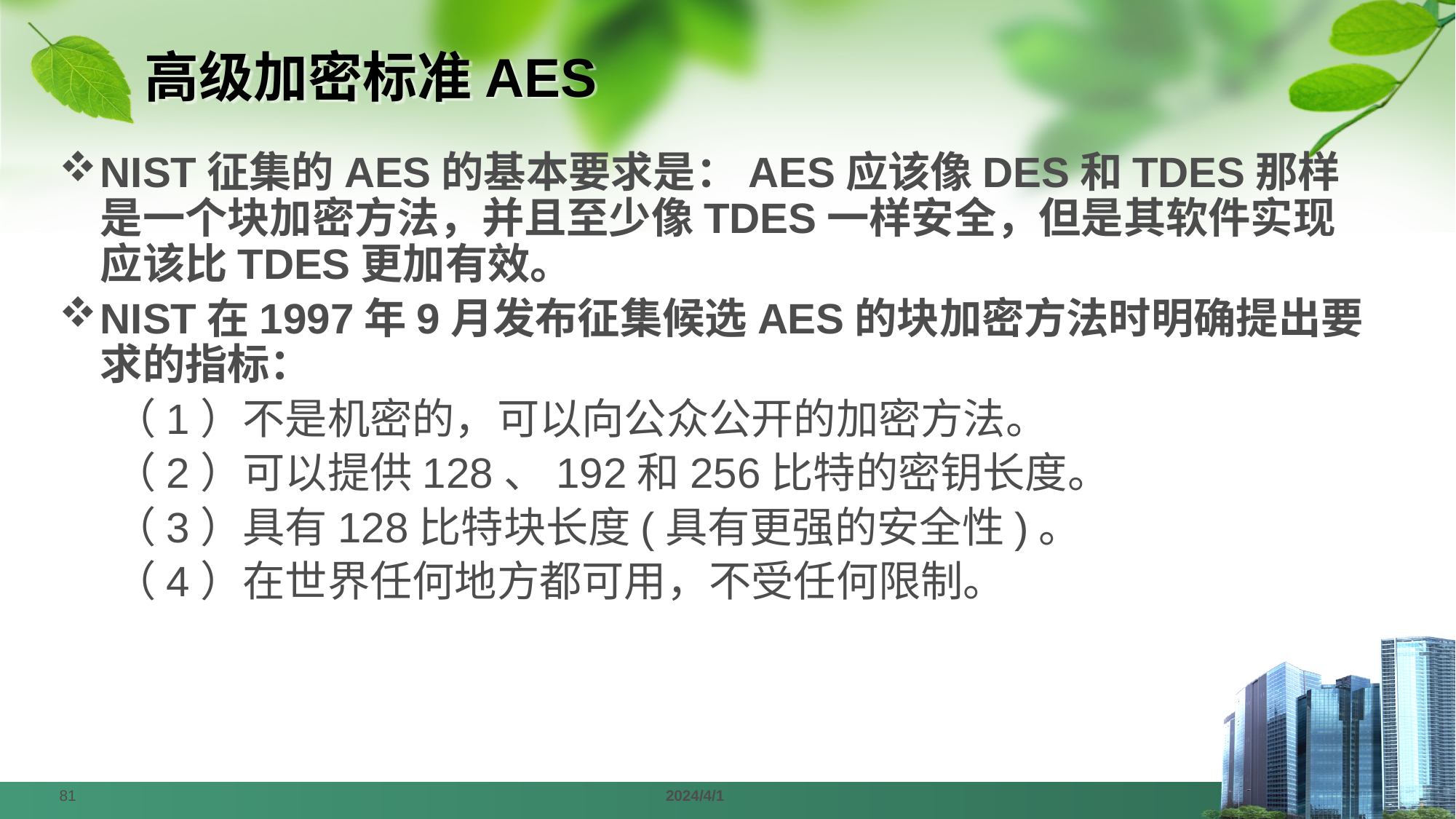

# 高级加密标准AES
NIST征集的AES的基本要求是：AES应该像DES和TDES那样是一个块加密方法，并且至少像TDES一样安全，但是其软件实现应该比TDES更加有效。
NIST在1997年9月发布征集候选AES的块加密方法时明确提出要求的指标：
（1）不是机密的，可以向公众公开的加密方法。
（2）可以提供128、192和256比特的密钥长度。
（3）具有128比特块长度(具有更强的安全性)。
（4）在世界任何地方都可用，不受任何限制。
81
2024/4/1